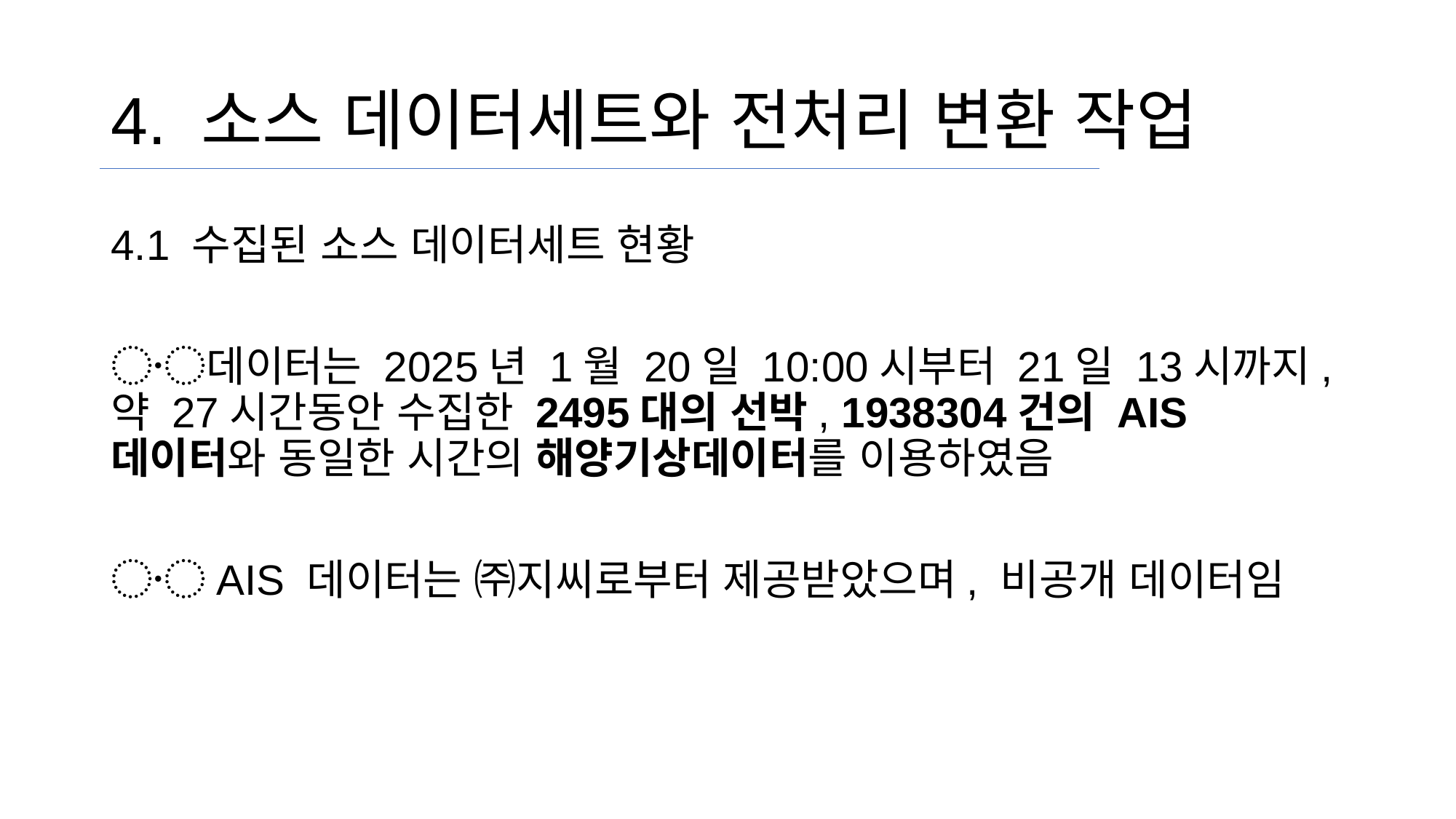

# 4. 소스 데이터세트와 전처리 변환 작업
4.1 수집된 소스 데이터세트 현황

〮데이터는 2025년 1월 20일 10:00시부터 21일 13시까지, 약 27시간동안 수집한 2495대의 선박, 1938304건의 AIS 데이터와 동일한 시간의 해양기상데이터를 이용하였음

〮AIS 데이터는 ㈜지씨로부터 제공받았으며, 비공개 데이터임